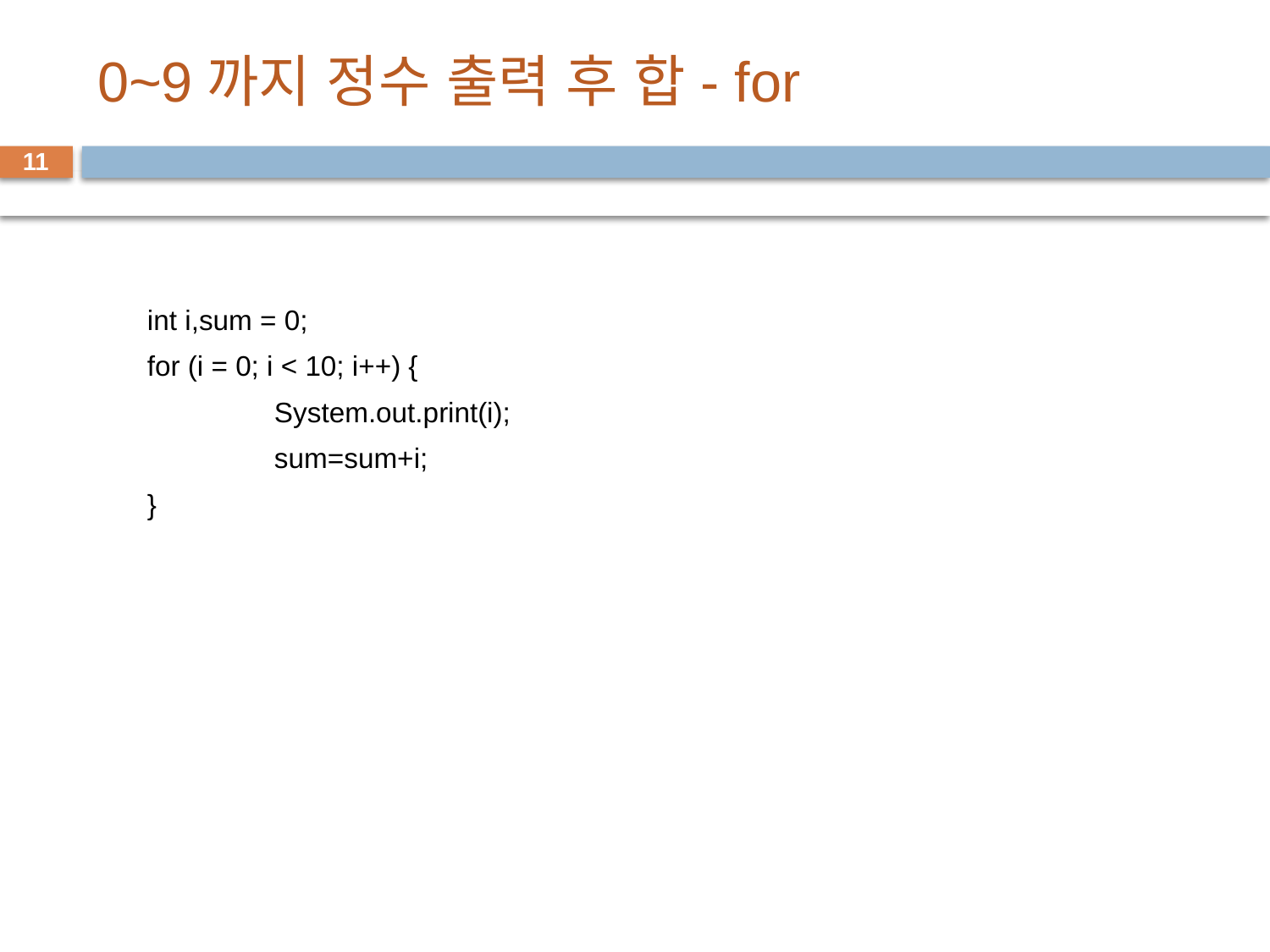

# 0~9까지 정수 출력 후 합- for
11
int i,sum = 0;
for (i = 0; i < 10; i++) {
	System.out.print(i);
	sum=sum+i;
}